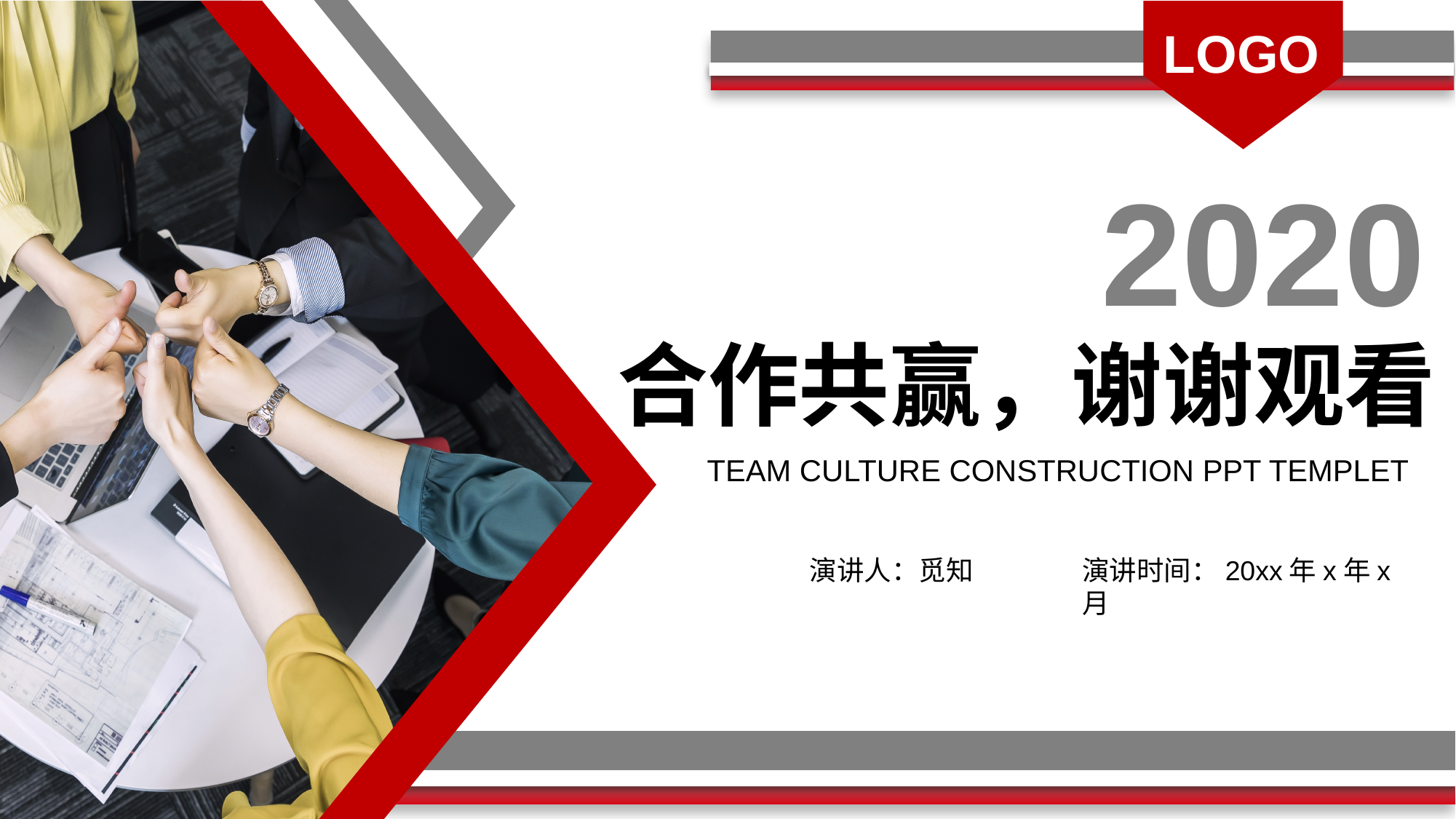

LOGO

2020
合作共赢，谢谢观看
TEAM CULTURE CONSTRUCTION PPT TEMPLET
演讲人：觅知
演讲时间：20xx年x年x月